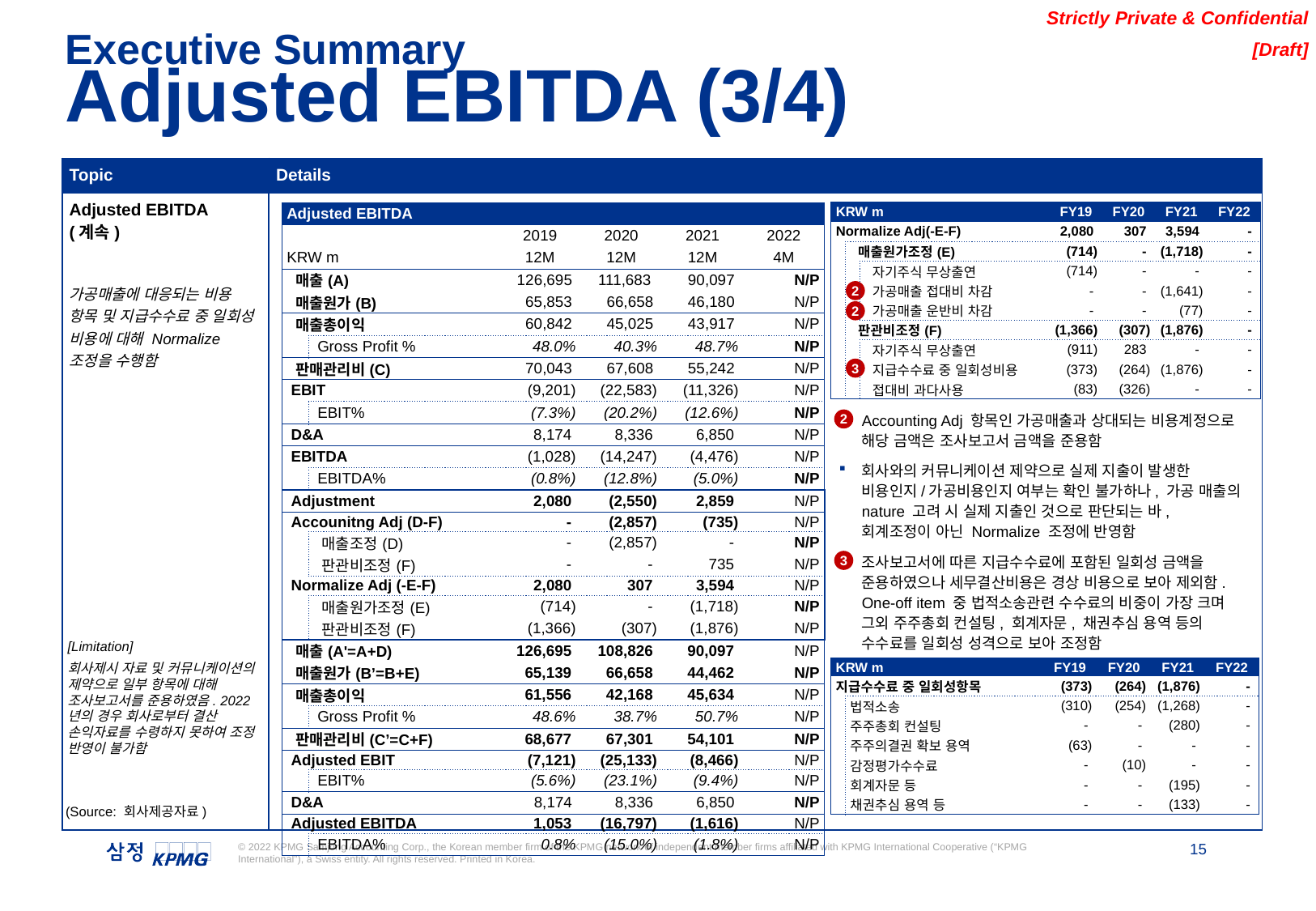

Executive Summary
Adjusted EBITDA (3/4)
| Topic | Details |
| --- | --- |
| Adjusted EBITDA (계속) 가공매출에 대응되는 비용 항목 및 지급수수료 중 일회성 비용에 대해 Normalize 조정을 수행함 |  |
| KRW m |  |  | FY19 | FY20 | FY21 | FY22 |
| --- | --- | --- | --- | --- | --- | --- |
| Normalize Adj(-E-F) |  |  | 2,080 | 307 | 3,594 | - |
|  | 매출원가조정(E) |  | (714) | - | (1,718) | - |
|  |  | 자기주식 무상출연 | (714) | - | - | - |
|  |  | 가공매출 접대비 차감 | - | - | (1,641) | - |
|  |  | 가공매출 운반비 차감 | - | - | (77) | - |
|  | 판관비조정(F) |  | (1,366) | (307) | (1,876) | - |
|  |  | 자기주식 무상출연 | (911) | 283 | - | - |
|  |  | 지급수수료 중 일회성비용 | (373) | (264) | (1,876) | - |
|  |  | 접대비 과다사용 | (83) | (326) | - | - |
| Adjusted EBITDA |  |  |  |  |  |  |
| --- | --- | --- | --- | --- | --- | --- |
|  |  |  | 2019 | 2020 | 2021 | 2022 |
| KRW m |  |  | 12M | 12M | 12M | 4M |
| 매출(A) |  |  | 126,695 | 111,683 | 90,097 | N/P |
| 매출원가(B) |  |  | 65,853 | 66,658 | 46,180 | N/P |
| 매출총이익 |  |  | 60,842 | 45,025 | 43,917 | N/P |
|  | Gross Profit % |  | 48.0% | 40.3% | 48.7% | N/P |
| 판매관리비(C) |  |  | 70,043 | 67,608 | 55,242 | N/P |
| EBIT |  |  | (9,201) | (22,583) | (11,326) | N/P |
|  | EBIT% |  | (7.3%) | (20.2%) | (12.6%) | N/P |
| D&A |  |  | 8,174 | 8,336 | 6,850 | N/P |
| EBITDA |  |  | (1,028) | (14,247) | (4,476) | N/P |
|  | EBITDA% |  | (0.8%) | (12.8%) | (5.0%) | N/P |
| Adjustment |  |  | 2,080 | (2,550) | 2,859 | N/P |
| Accounitng Adj (D-F) |  |  | - | (2,857) | (735) | N/P |
|  | 매출조정(D) |  | - | (2,857) | - | N/P |
|  | 판관비조정(F) |  | - | - | 735 | N/P |
| Normalize Adj (-E-F) |  |  | 2,080 | 307 | 3,594 | N/P |
|  | 매출원가조정(E) |  | (714) | - | (1,718) | N/P |
|  | 판관비조정(F) |  | (1,366) | (307) | (1,876) | N/P |
| 매출(A'=A+D) |  |  | 126,695 | 108,826 | 90,097 | N/P |
| 매출원가(B’=B+E) |  |  | 65,139 | 66,658 | 44,462 | N/P |
| 매출총이익 |  |  | 61,556 | 42,168 | 45,634 | N/P |
|  | Gross Profit % |  | 48.6% | 38.7% | 50.7% | N/P |
| 판매관리비(C’=C+F) |  |  | 68,677 | 67,301 | 54,101 | N/P |
| Adjusted EBIT |  |  | (7,121) | (25,133) | (8,466) | N/P |
|  | EBIT% |  | (5.6%) | (23.1%) | (9.4%) | N/P |
| D&A |  |  | 8,174 | 8,336 | 6,850 | N/P |
| Adjusted EBITDA |  |  | 1,053 | (16,797) | (1,616) | N/P |
|  | EBITDA% |  | 0.8% | (15.0%) | (1.8%) | N/P |

2
2
3
Accounting Adj 항목인 가공매출과 상대되는 비용계정으로 해당 금액은 조사보고서 금액을 준용함
회사와의 커뮤니케이션 제약으로 실제 지출이 발생한 비용인지/가공비용인지 여부는 확인 불가하나, 가공 매출의 nature 고려 시 실제 지출인 것으로 판단되는 바, 회계조정이 아닌 Normalize 조정에 반영함
조사보고서에 따른 지급수수료에 포함된 일회성 금액을 준용하였으나 세무결산비용은 경상 비용으로 보아 제외함. One-off item 중 법적소송관련 수수료의 비중이 가장 크며 그외 주주총회 컨설팅, 회계자문, 채권추심 용역 등의 수수료를 일회성 성격으로 보아 조정함

2
3
[Limitation]
회사제시 자료 및 커뮤니케이션의 제약으로 일부 항목에 대해 조사보고서를 준용하였음. 2022년의 경우 회사로부터 결산 손익자료를 수령하지 못하여 조정 반영이 불가함
| KRW m |  | FY19 | FY20 | FY21 | FY22 |
| --- | --- | --- | --- | --- | --- |
| 지급수수료 중 일회성항목 |  | (373) | (264) | (1,876) | - |
|  | 법적소송 | (310) | (254) | (1,268) | - |
|  | 주주총회 컨설팅 | - | - | (280) | - |
|  | 주주의결권 확보 용역 | (63) | - | - | - |
|  | 감정평가수수료 | - | (10) | - | - |
|  | 회계자문 등 | - | - | (195) | - |
|  | 채권추심 용역 등 | - | - | (133) | - |
(Source: 회사제공자료)